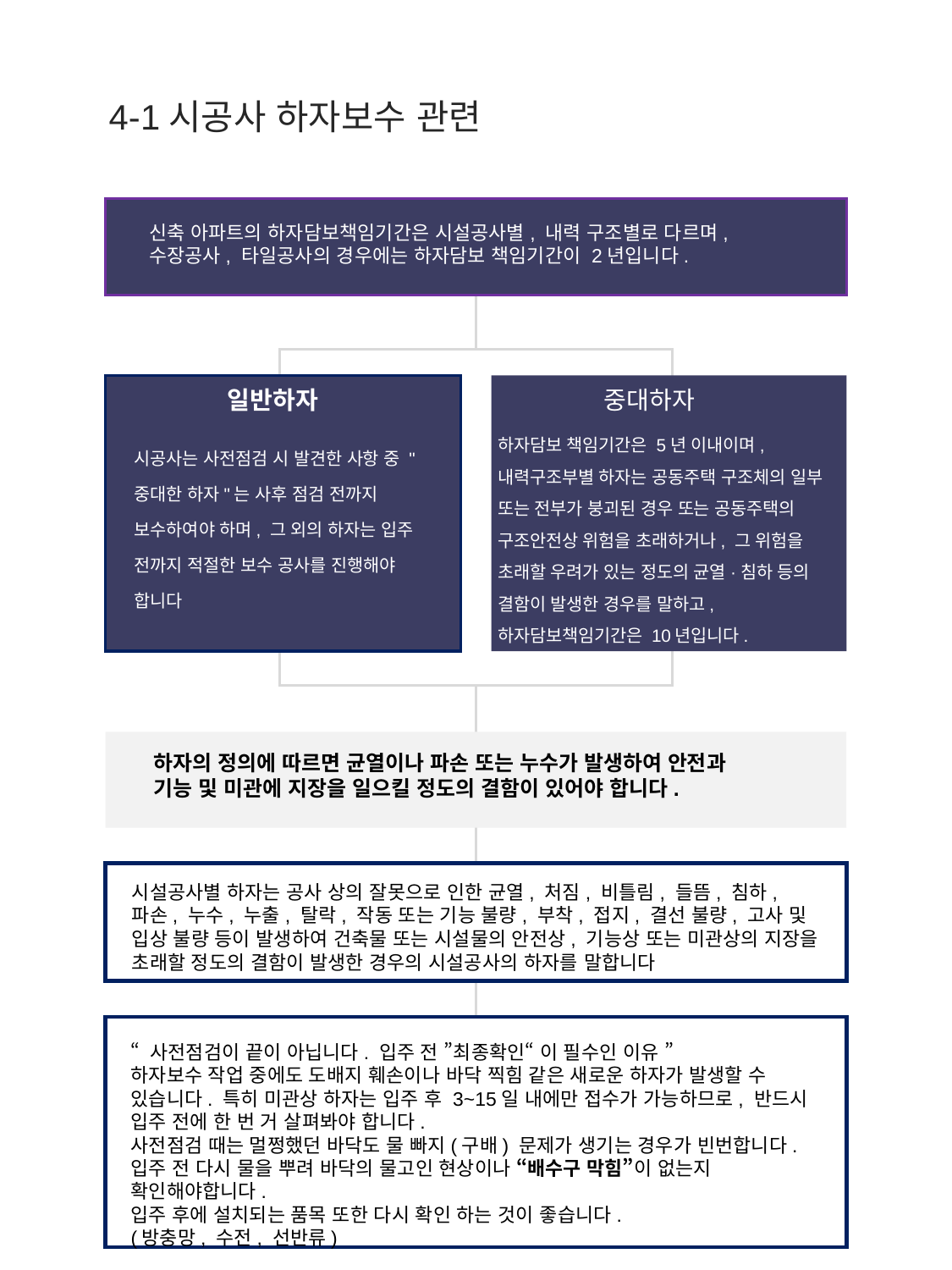

4-1시공사 하자보수 관련

신축 아파트의 하자담보책임기간은 시설공사별, 내력 구조별로 다르며, 수장공사, 타일공사의 경우에는 하자담보 책임기간이 2년입니다.

일반하자
중대하자
하자담보 책임기간은 5년 이내이며, 내력구조부별 하자는 공동주택 구조체의 일부 또는 전부가 붕괴된 경우 또는 공동주택의 구조안전상 위험을 초래하거나, 그 위험을 초래할 우려가 있는 정도의 균열·침하 등의 결함이 발생한 경우를 말하고, 하자담보책임기간은 10년입니다.
시공사는 사전점검 시 발견한 사항 중 "중대한 하자"는 사후 점검 전까지 보수하여야 하며, 그 외의 하자는 입주 전까지 적절한 보수 공사를 진행해야 합니다

하자의 정의에 따르면 균열이나 파손 또는 누수가 발생하여 안전과 기능 및 미관에 지장을 일으킬 정도의 결함이 있어야 합니다.

시설공사별 하자는 공사 상의 잘못으로 인한 균열, 처짐, 비틀림, 들뜸, 침하, 파손, 누수, 누출, 탈락, 작동 또는 기능 불량, 부착, 접지, 결선 불량, 고사 및 입상 불량 등이 발생하여 건축물 또는 시설물의 안전상, 기능상 또는 미관상의 지장을 초래할 정도의 결함이 발생한 경우의 시설공사의 하자를 말합니다

“ 사전점검이 끝이 아닙니다. 입주 전 ”최종확인“ 이 필수인 이유 ”
하자보수 작업 중에도 도배지 훼손이나 바닥 찍힘 같은 새로운 하자가 발생할 수 있습니다. 특히 미관상 하자는 입주 후 3~15일 내에만 접수가 가능하므로, 반드시 입주 전에 한 번 거 살펴봐야 합니다.
사전점검 때는 멀쩡했던 바닥도 물 빠지(구배) 문제가 생기는 경우가 빈번합니다.
입주 전 다시 물을 뿌려 바닥의 물고인 현상이나 “배수구 막힘”이 없는지 확인해야합니다.
입주 후에 설치되는 품목 또한 다시 확인 하는 것이 좋습니다.
(방충망, 수전, 선반류)